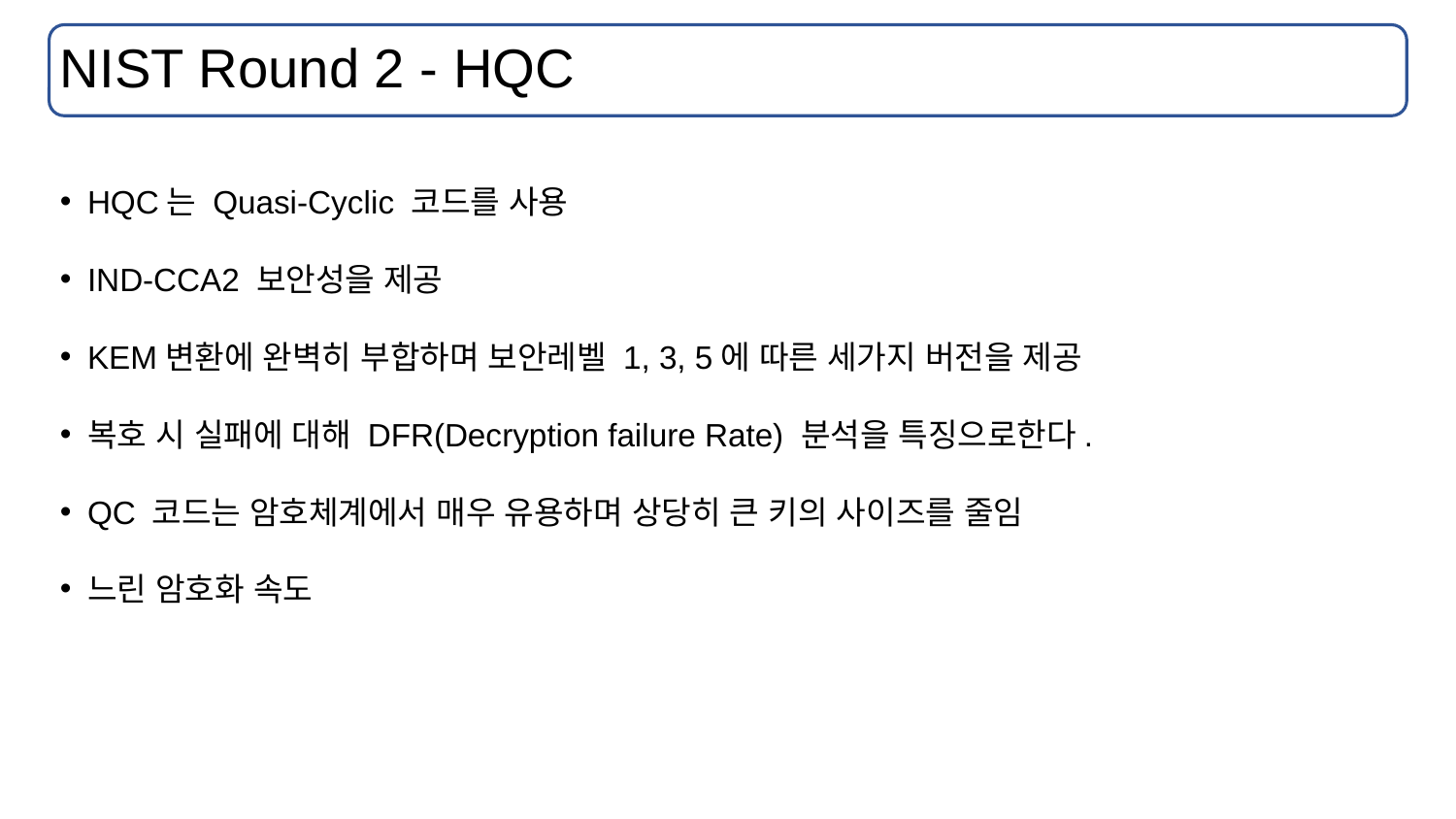

# NIST Round 2 - HQC
HQC는 Quasi-Cyclic 코드를 사용
IND-CCA2 보안성을 제공
KEM변환에 완벽히 부합하며 보안레벨 1, 3, 5에 따른 세가지 버전을 제공
복호 시 실패에 대해 DFR(Decryption failure Rate) 분석을 특징으로한다.
QC 코드는 암호체계에서 매우 유용하며 상당히 큰 키의 사이즈를 줄임
느린 암호화 속도